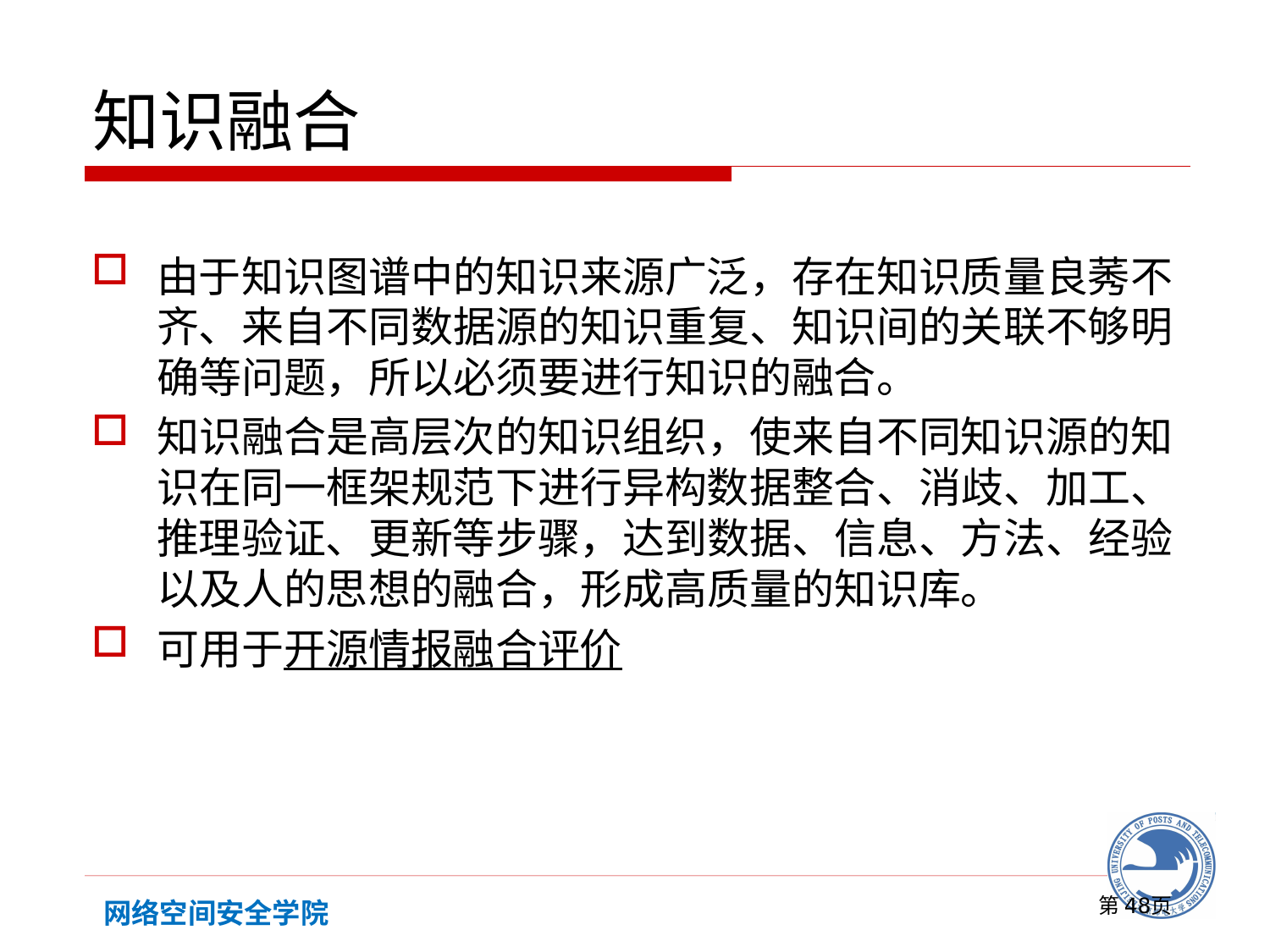

# 知识融合
由于知识图谱中的知识来源广泛，存在知识质量良莠不齐、来自不同数据源的知识重复、知识间的关联不够明确等问题，所以必须要进行知识的融合。
知识融合是高层次的知识组织，使来自不同知识源的知识在同一框架规范下进行异构数据整合、消歧、加工、推理验证、更新等步骤，达到数据、信息、方法、经验以及人的思想的融合，形成高质量的知识库。
可用于开源情报融合评价

第48页